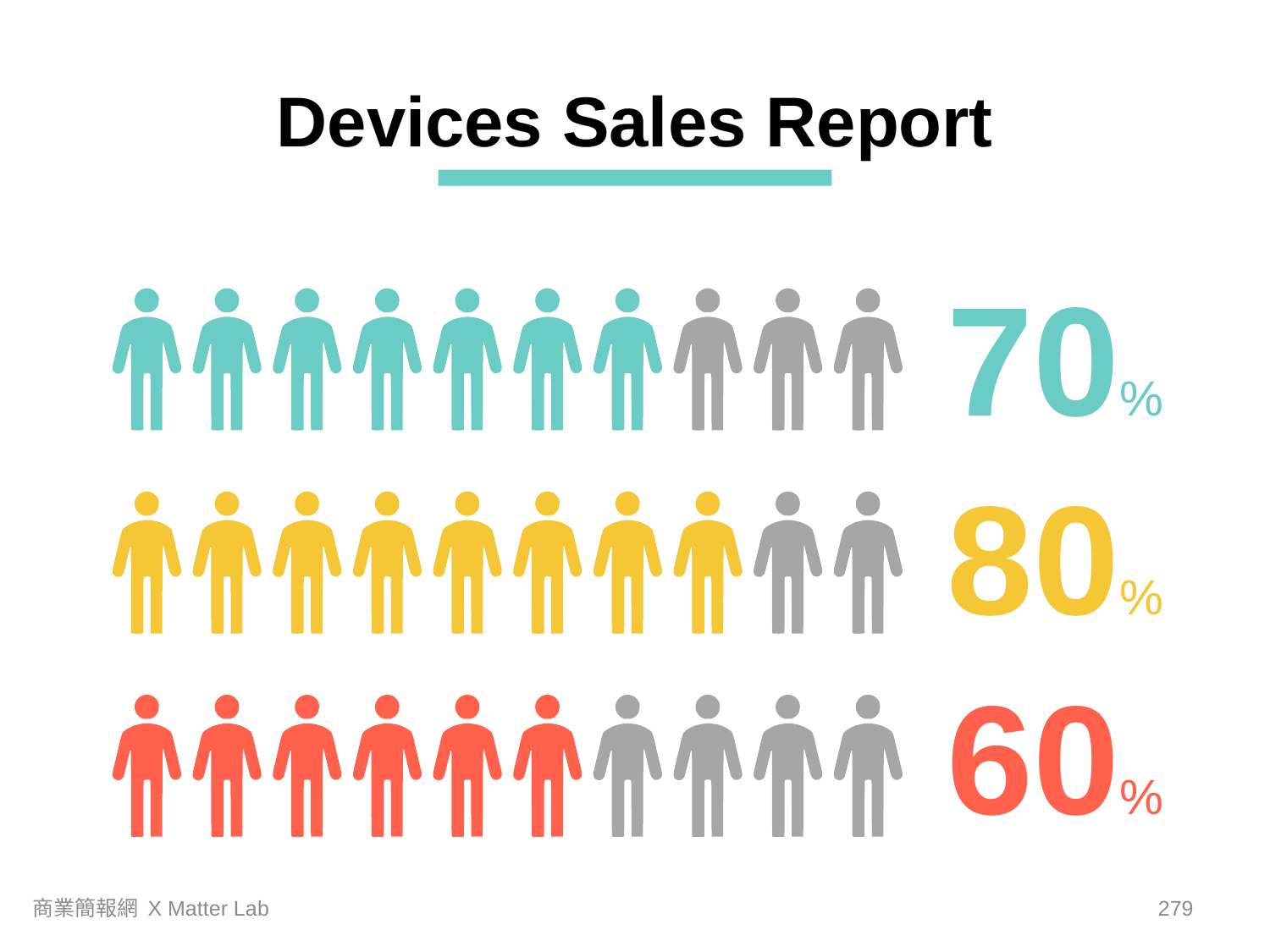

Devices Sales Report

70%

80%

60%

商業簡報網 X Matter Lab
279